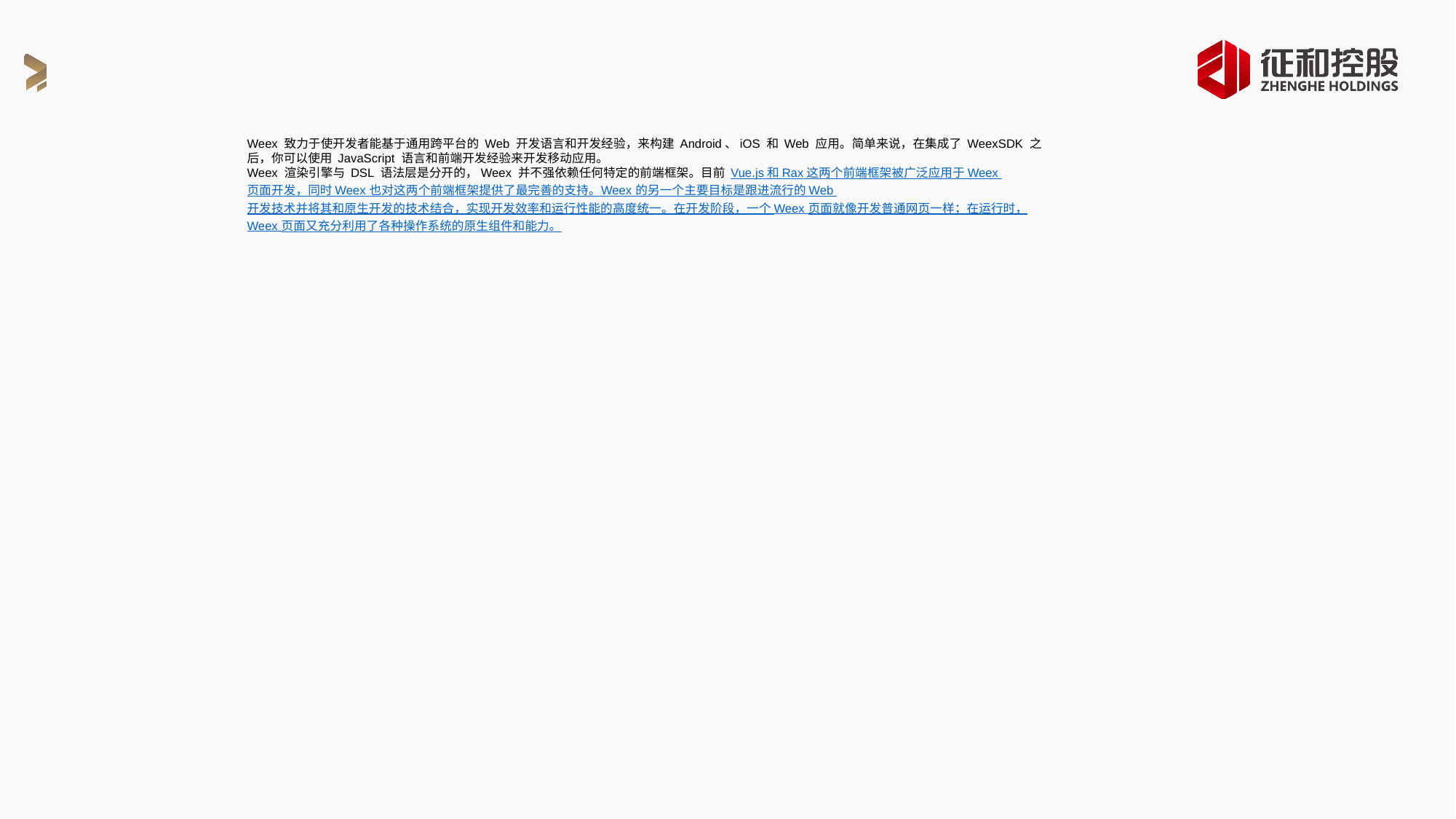

Weex 致力于使开发者能基于通用跨平台的 Web 开发语言和开发经验，来构建 Android、iOS 和 Web 应用。简单来说，在集成了 WeexSDK 之后，你可以使用 JavaScript 语言和前端开发经验来开发移动应用。
Weex 渲染引擎与 DSL 语法层是分开的，Weex 并不强依赖任何特定的前端框架。目前 Vue.js 和 Rax 这两个前端框架被广泛应用于 Weex 页面开发，同时 Weex 也对这两个前端框架提供了最完善的支持。Weex 的另一个主要目标是跟进流行的 Web 开发技术并将其和原生开发的技术结合，实现开发效率和运行性能的高度统一。在开发阶段，一个 Weex 页面就像开发普通网页一样；在运行时，Weex 页面又充分利用了各种操作系统的原生组件和能力。